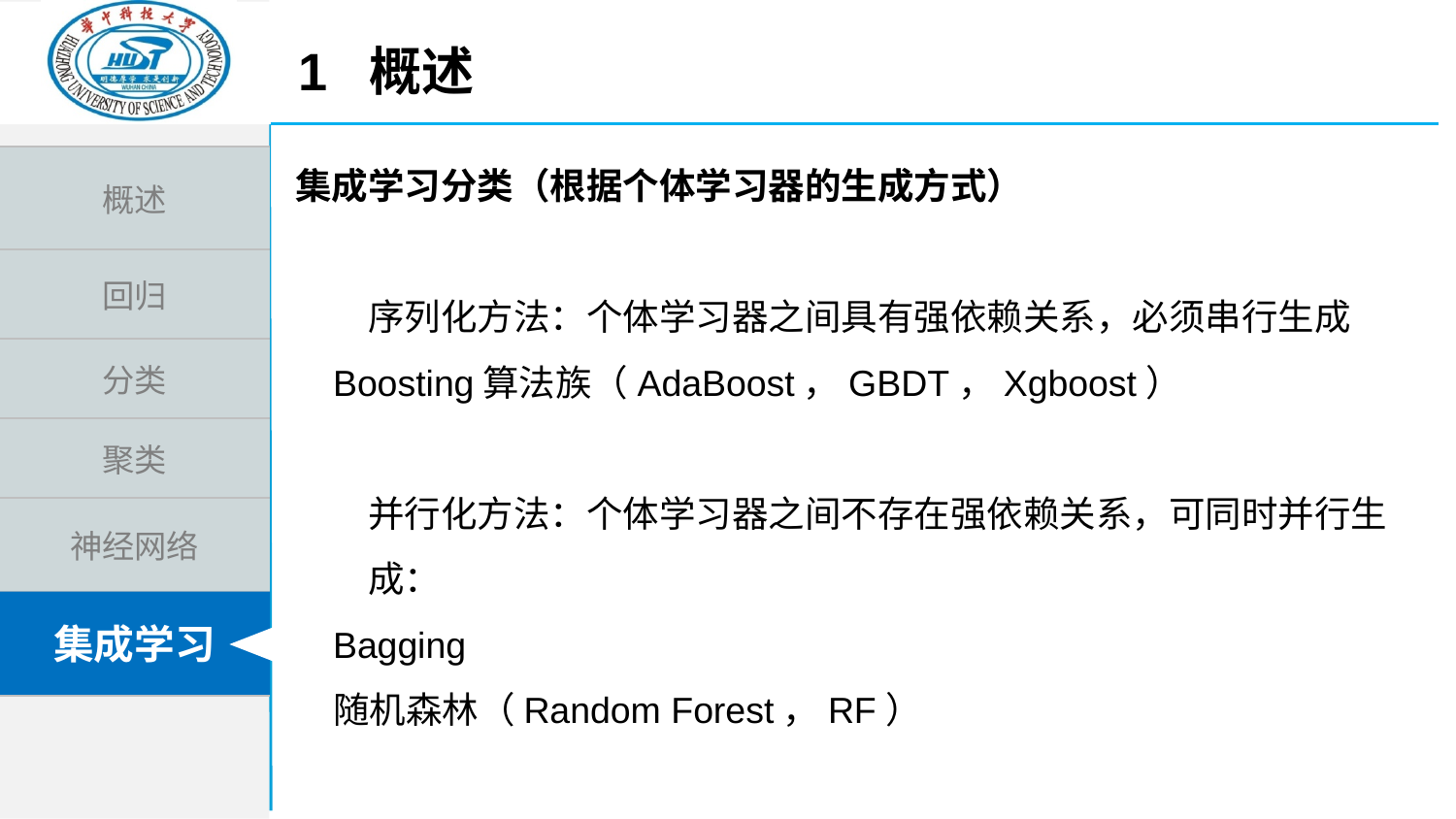

1  概述

集成学习分类（根据个体学习器的生成方式）

序列化方法：个体学习器之间具有强依赖关系，必须串行生成
Boosting算法族（AdaBoost，GBDT，Xgboost）

并行化方法：个体学习器之间不存在强依赖关系，可同时并行生成：
Bagging
随机森林（Random Forest，RF）